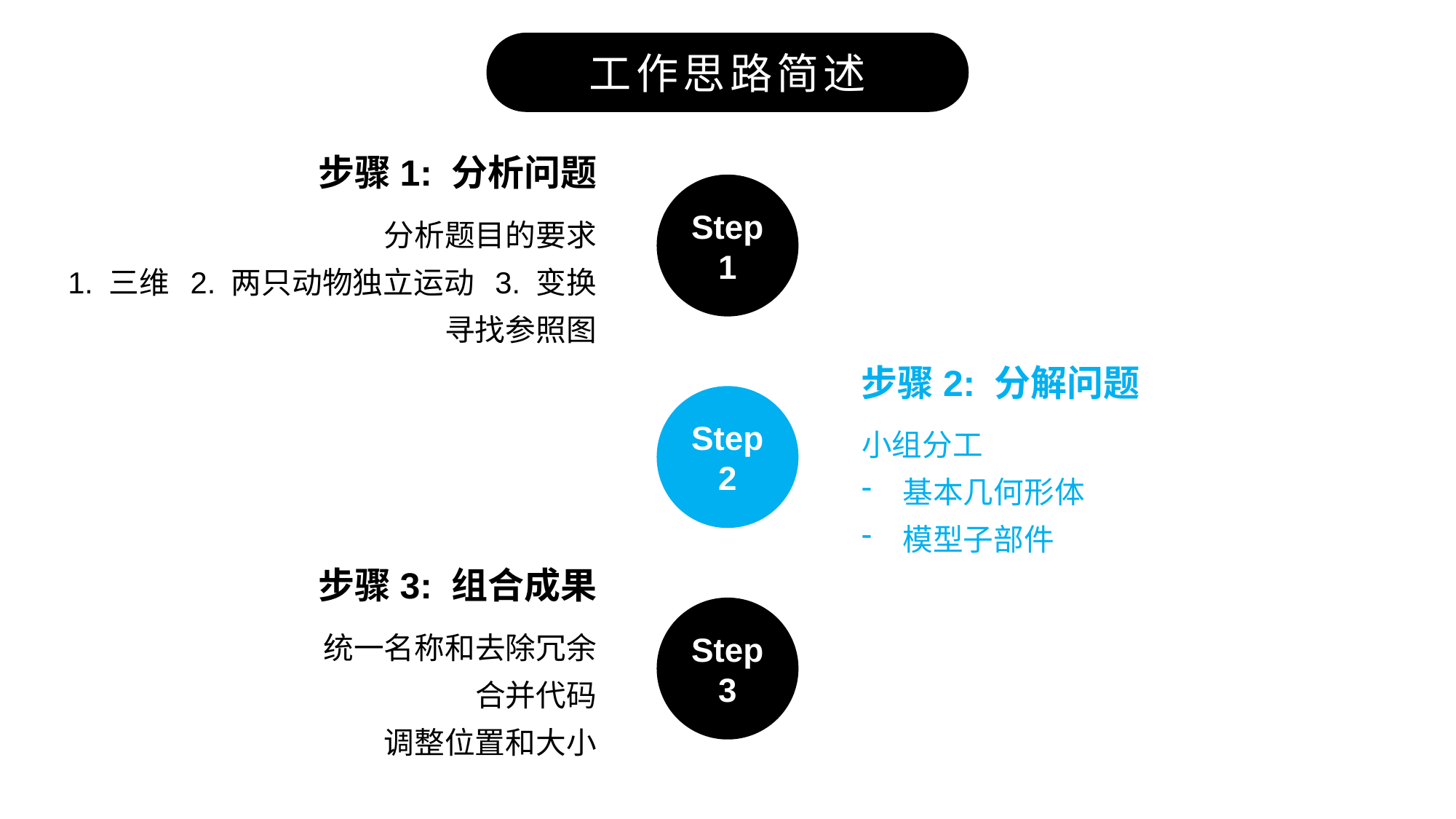

工作思路简述
步骤1: 分析问题
Step 1
分析题目的要求
1. 三维  2. 两只动物独立运动  3. 变换
寻找参照图
步骤2: 分解问题
Step 2
小组分工
基本几何形体
模型子部件
步骤3: 组合成果
Step 3
统一名称和去除冗余
合并代码
调整位置和大小